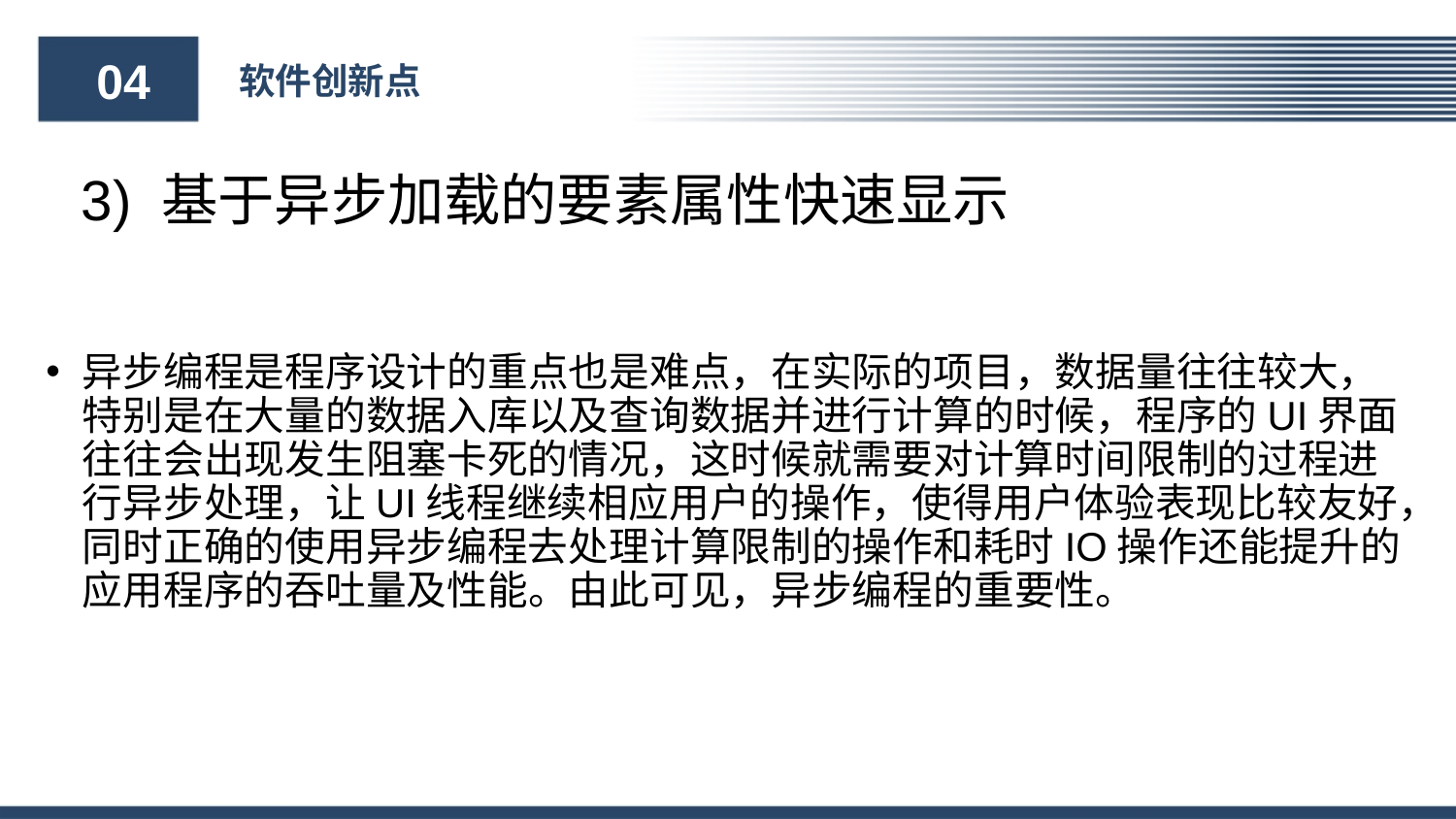

04
软件创新点
 3) 基于异步加载的要素属性快速显示
异步编程是程序设计的重点也是难点，在实际的项目，数据量往往较大，特别是在大量的数据入库以及查询数据并进行计算的时候，程序的UI界面往往会出现发生阻塞卡死的情况，这时候就需要对计算时间限制的过程进行异步处理，让UI线程继续相应用户的操作，使得用户体验表现比较友好，同时正确的使用异步编程去处理计算限制的操作和耗时IO操作还能提升的应用程序的吞吐量及性能。由此可见，异步编程的重要性。